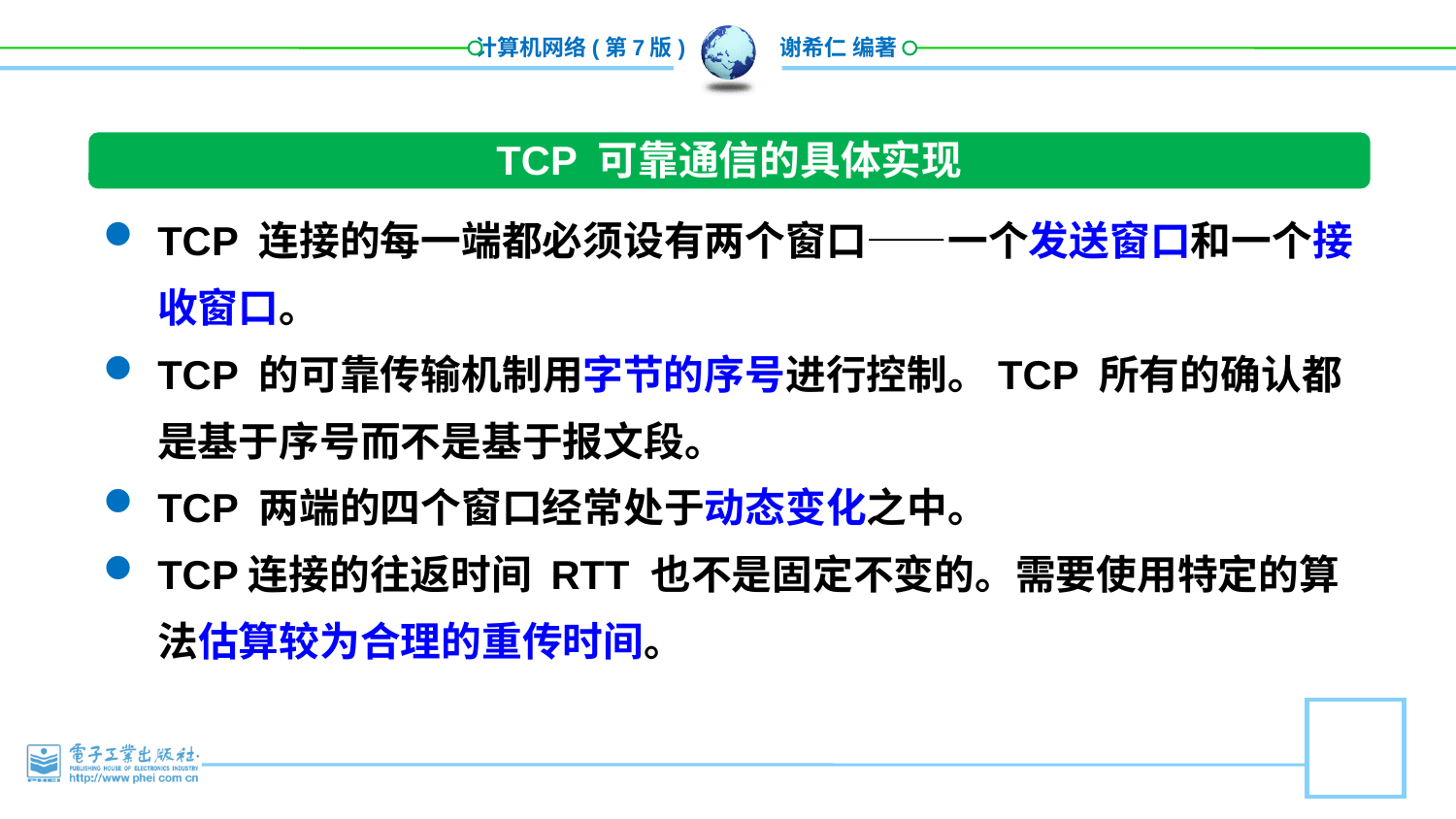

TCP 可靠通信的具体实现

TCP 连接的每一端都必须设有两个窗口——一个发送窗口和一个接收窗口。
TCP 的可靠传输机制用字节的序号进行控制。TCP 所有的确认都是基于序号而不是基于报文段。
TCP 两端的四个窗口经常处于动态变化之中。
TCP连接的往返时间 RTT 也不是固定不变的。需要使用特定的算法估算较为合理的重传时间。